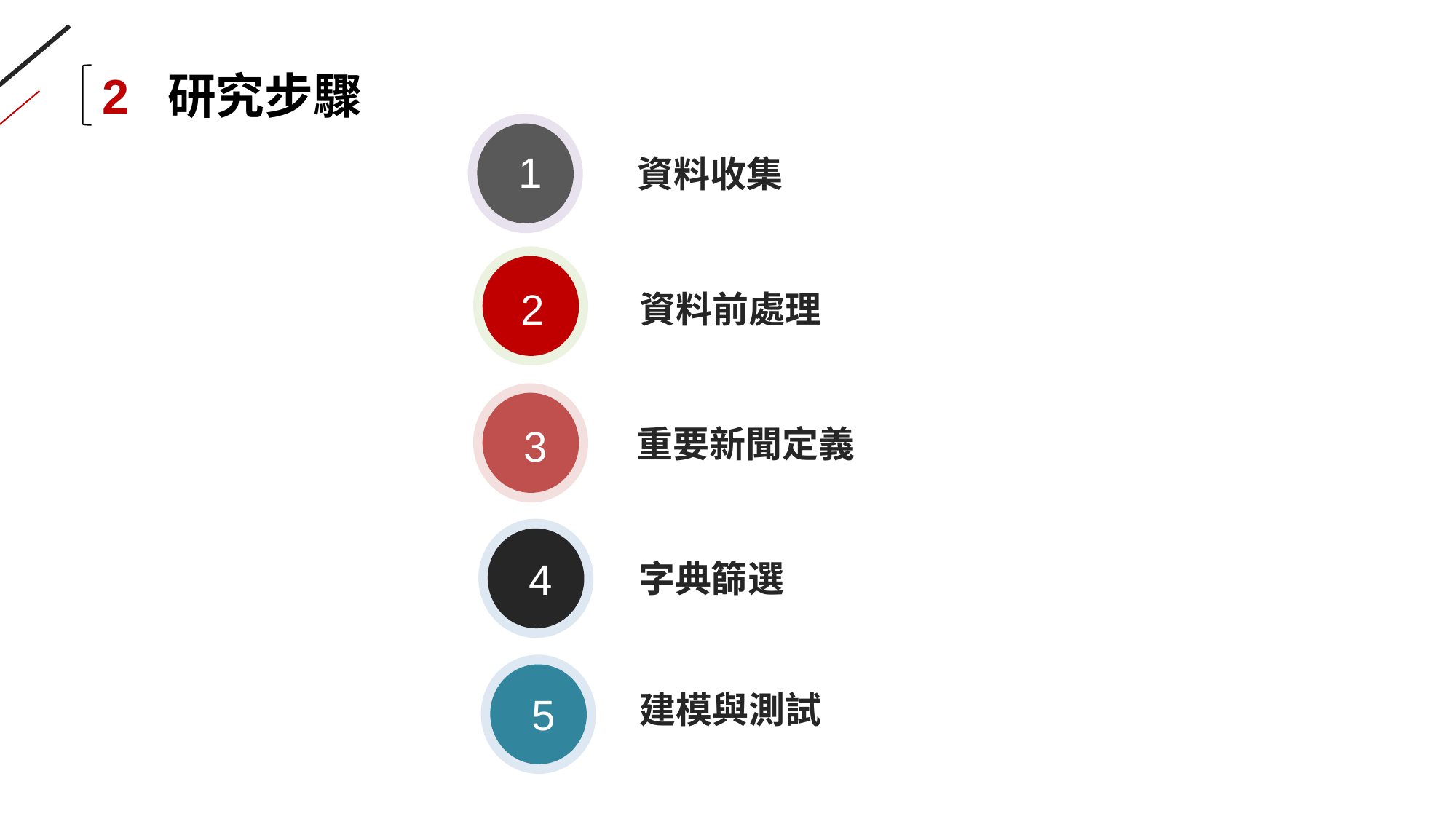

2  研究步驟

1
資料收集

2
資料前處理

3
重要新聞定義

4
字典篩選

5
建模與測試